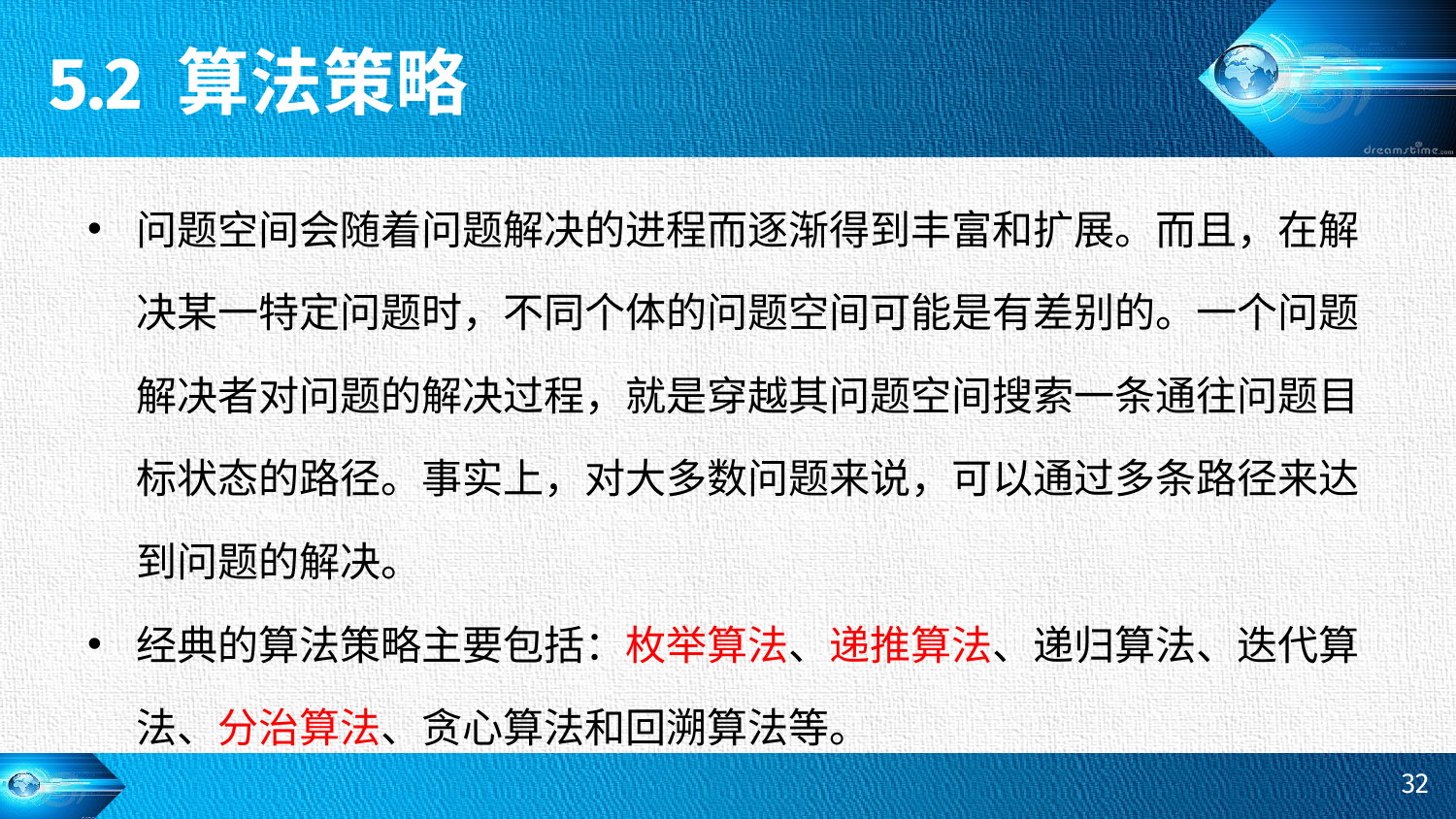

5.2 算法策略
问题空间会随着问题解决的进程而逐渐得到丰富和扩展。而且，在解决某一特定问题时，不同个体的问题空间可能是有差别的。一个问题解决者对问题的解决过程，就是穿越其问题空间搜索一条通往问题目标状态的路径。事实上，对大多数问题来说，可以通过多条路径来达到问题的解决。
经典的算法策略主要包括：枚举算法、递推算法、递归算法、迭代算法、分治算法、贪心算法和回溯算法等。
32